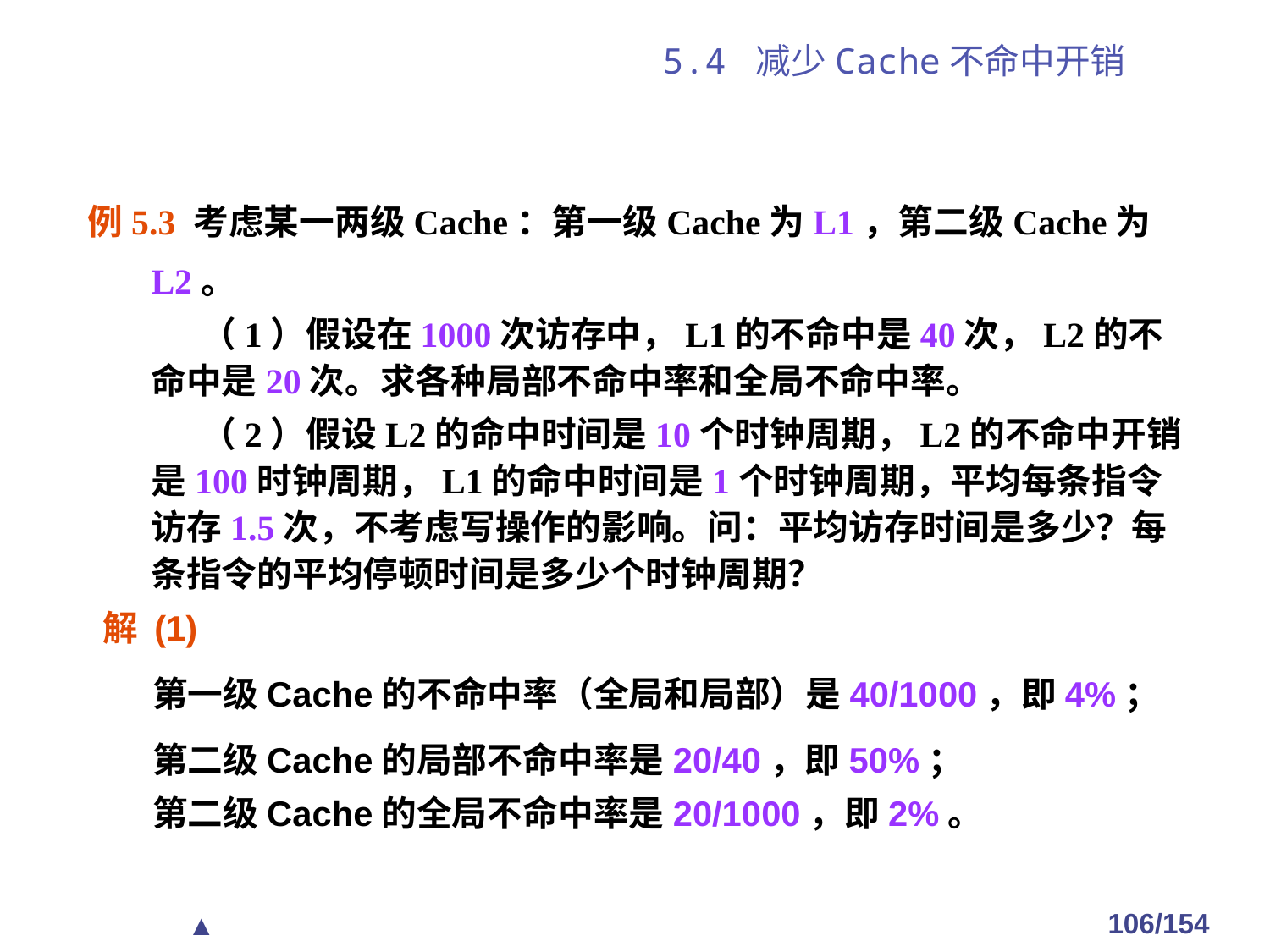

# 5.4 减少Cache不命中开销
例5.3 考虑某一两级Cache：第一级Cache为L1，第二级Cache为L2。
             （1）假设在1000次访存中，L1的不命中是40次，L2的不命中是20次。求各种局部不命中率和全局不命中率。
             （2）假设L2的命中时间是10个时钟周期，L2的不命中开销是100时钟周期，L1的命中时间是1个时钟周期，平均每条指令访存1.5次，不考虑写操作的影响。问：平均访存时间是多少？每条指令的平均停顿时间是多少个时钟周期？
 解 (1)
       第一级Cache的不命中率（全局和局部）是40/1000，即4%；
       第二级Cache的局部不命中率是20/40，即50%；
       第二级Cache的全局不命中率是20/1000，即2%。